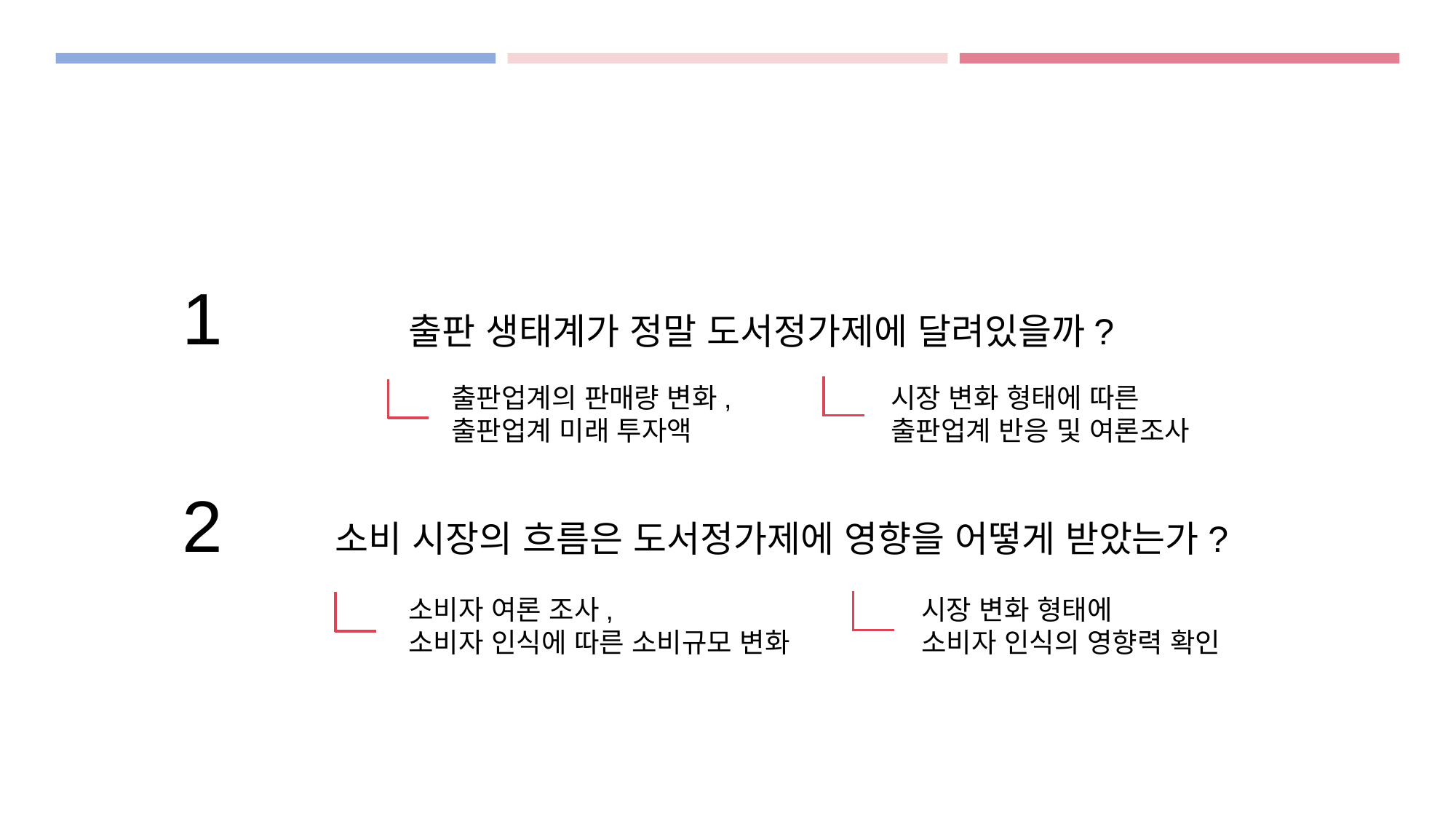

1
출판 생태계가 정말 도서정가제에 달려있을까?
출판업계의 판매량 변화,
출판업계 미래 투자액
시장 변화 형태에 따른
출판업계 반응 및 여론조사
2
소비 시장의 흐름은 도서정가제에 영향을 어떻게 받았는가?
시장 변화 형태에
소비자 인식의 영향력 확인
소비자 여론 조사,
소비자 인식에 따른 소비규모 변화